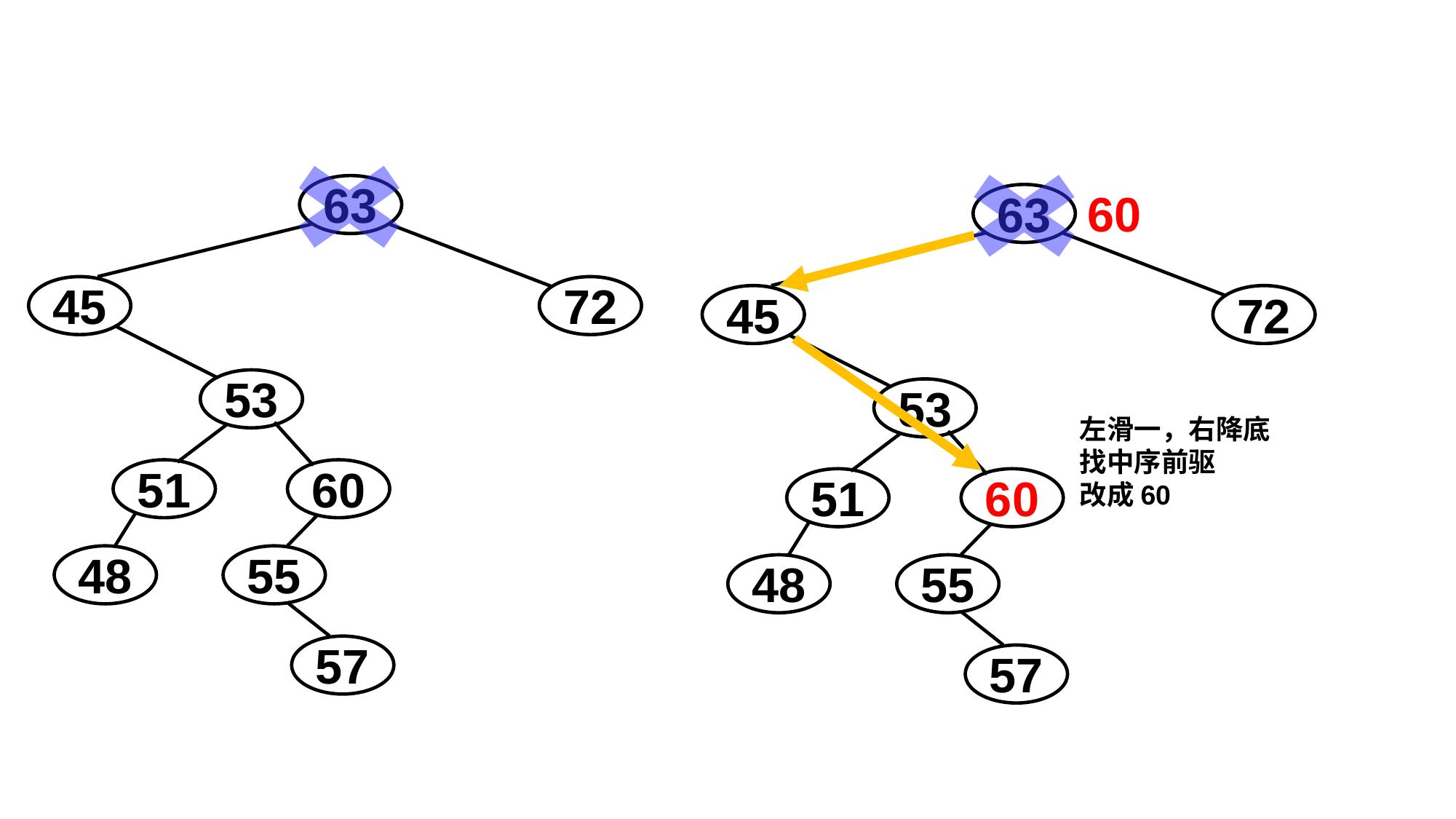

63

60
63

45
72

45
72

53

53

左滑一，右降底
找中序前驱
改成60
51
60

51
60

55
48

55
48

57

57